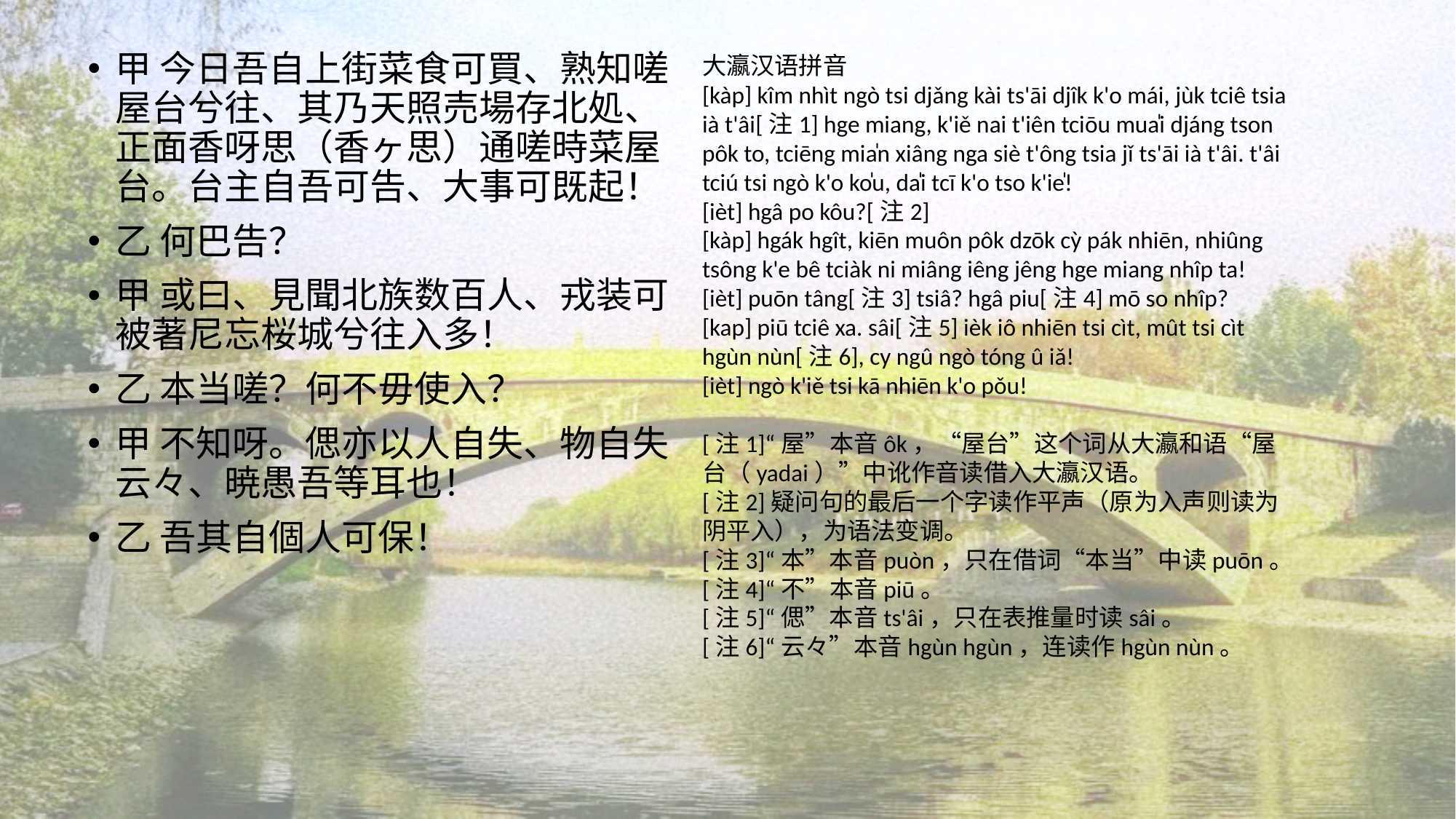

甲 今日吾自上街菜食可買、熟知嗟屋台兮往、其乃天照売場存北処、正面香呀思（香ヶ思）通嗟時菜屋台。台主自吾可告、大事可既起！
乙 何巴告？
甲 或曰、見聞北族数百人、戎装可被著尼忘桜城兮往入多！
乙 本当嗟？何不毋使入？
甲 不知呀。偲亦以人自失、物自失云々、暁愚吾等耳也！
乙 吾其自個人可保！
大瀛汉语拼音
[kàp] kîm nhìt ngò tsi djǎng kài ts'āi djîk k'o mái, jùk tciê tsia ià t'âi[注1] hge miang, k'iě nai t'iên tciōu mua̍i djáng tson pôk to, tciēng mia̍n xiâng nga siè t'ông tsia jǐ ts'āi ià t'âi. t'âi tciú tsi ngò k'o ko̍u, da̍i tcī k'o tso k'ie̍!
[ièt] hgâ po kôu?[注2]
[kàp] hgák hgît, kiēn muôn pôk dzōk cỳ pák nhiēn, nhiûng tsông k'e bê tciàk ni miâng iêng jêng hge miang nhîp ta!
[ièt] puōn tâng[注3] tsiâ? hgâ piu[注4] mō so nhîp?
[kap] piū tciê xa. sâi[注5] ièk iô nhiēn tsi cìt, mût tsi cìt hgùn nùn[注6], cy ngû ngò tóng û iǎ!
[ièt] ngò k'iě tsi kā nhiēn k'o pǒu!

[注1]“屋”本音ôk，“屋台”这个词从大瀛和语“屋台（yadai）”中讹作音读借入大瀛汉语。
[注2]疑问句的最后一个字读作平声（原为入声则读为阴平入），为语法变调。
[注3]“本”本音puòn，只在借词“本当”中读puōn。
[注4]“不”本音piū。
[注5]“偲”本音ts'âi，只在表推量时读sâi。
[注6]“云々”本音hgùn hgùn，连读作hgùn nùn。